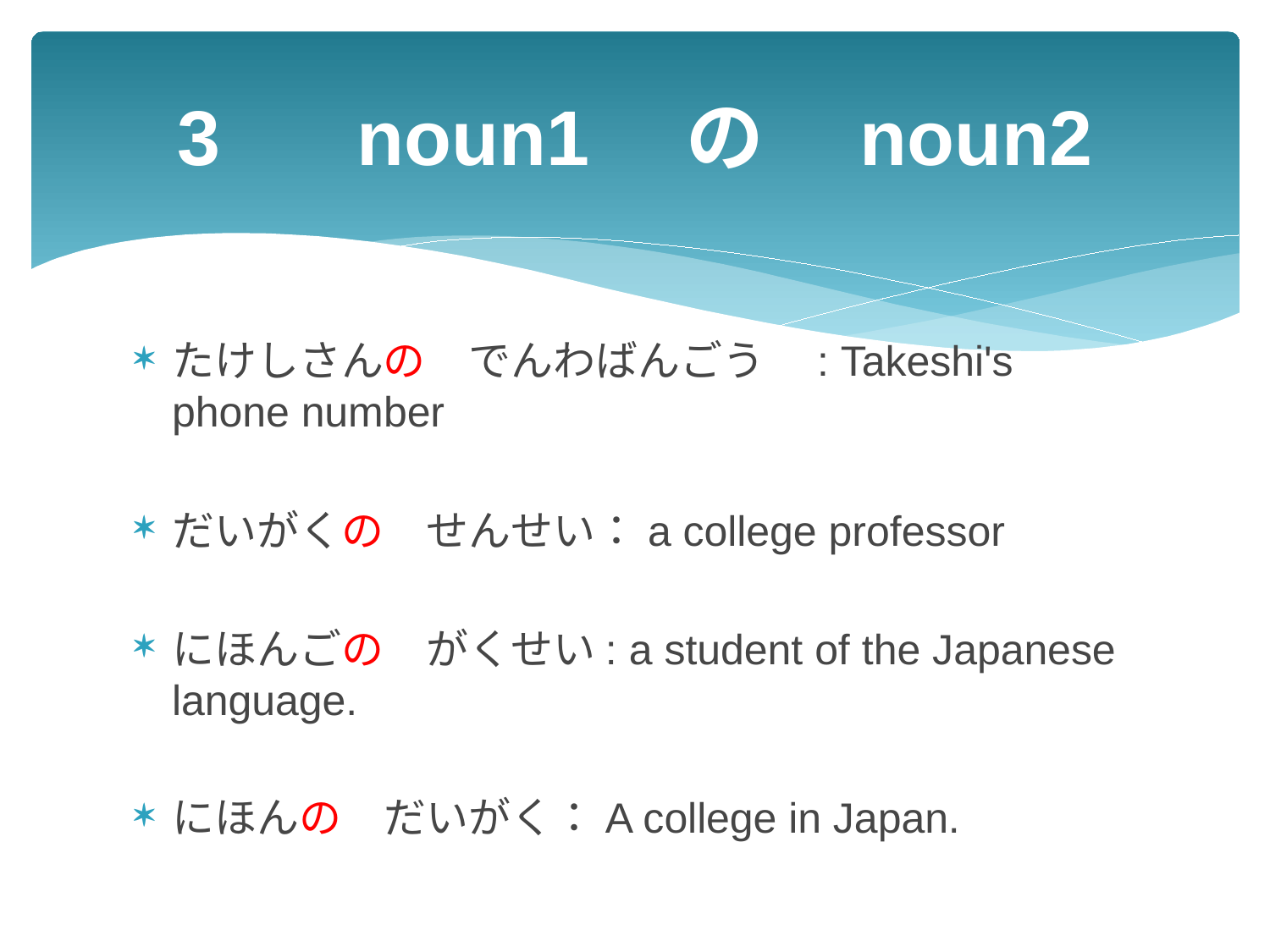

# 3 　noun1　の　noun2
たけしさんの　でんわばんごう　: Takeshi's phone number

だいがくの　せんせい：a college professor

にほんごの　がくせい: a student of the Japanese language.

にほんの　だいがく：A college in Japan.